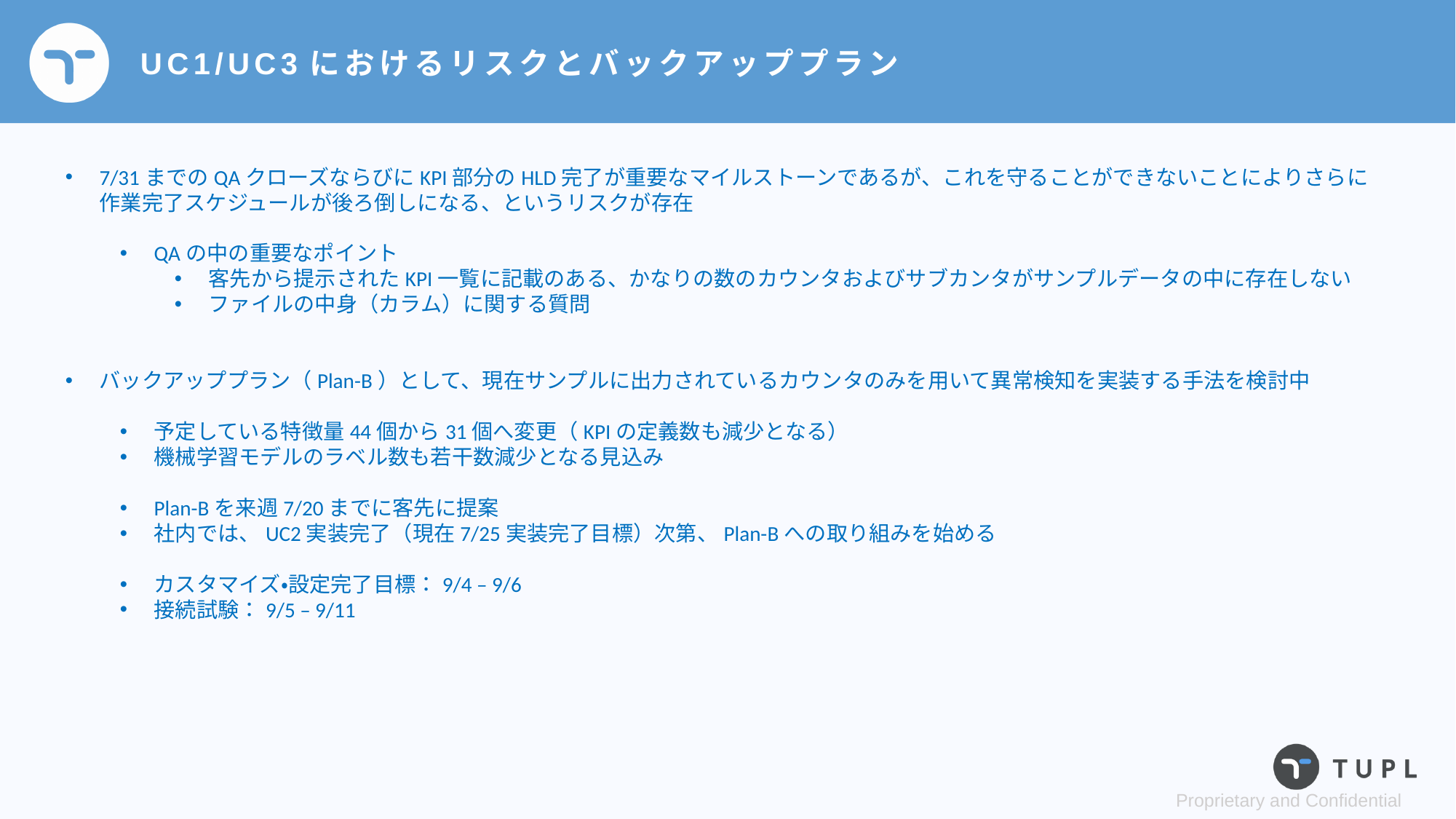

# UC1/UC3におけるリスクとバックアッププラン

7/31までのQAクローズならびにKPI部分のHLD完了が重要なマイルストーンであるが、これを守ることができないことによりさらに作業完了スケジュールが後ろ倒しになる、というリスクが存在

QAの中の重要なポイント
客先から提示されたKPI一覧に記載のある、かなりの数のカウンタおよびサブカンタがサンプルデータの中に存在しない
ファイルの中身（カラム）に関する質問

バックアッププラン（Plan-B）として、現在サンプルに出力されているカウンタのみを用いて異常検知を実装する手法を検討中

予定している特徴量44個から31個へ変更（KPIの定義数も減少となる）
機械学習モデルのラベル数も若干数減少となる見込み

Plan-Bを来週7/20までに客先に提案
社内では、UC2実装完了（現在7/25実装完了目標）次第、Plan-Bへの取り組みを始める

カスタマイズ・設定完了目標：9/4 – 9/6
接続試験：9/5 – 9/11